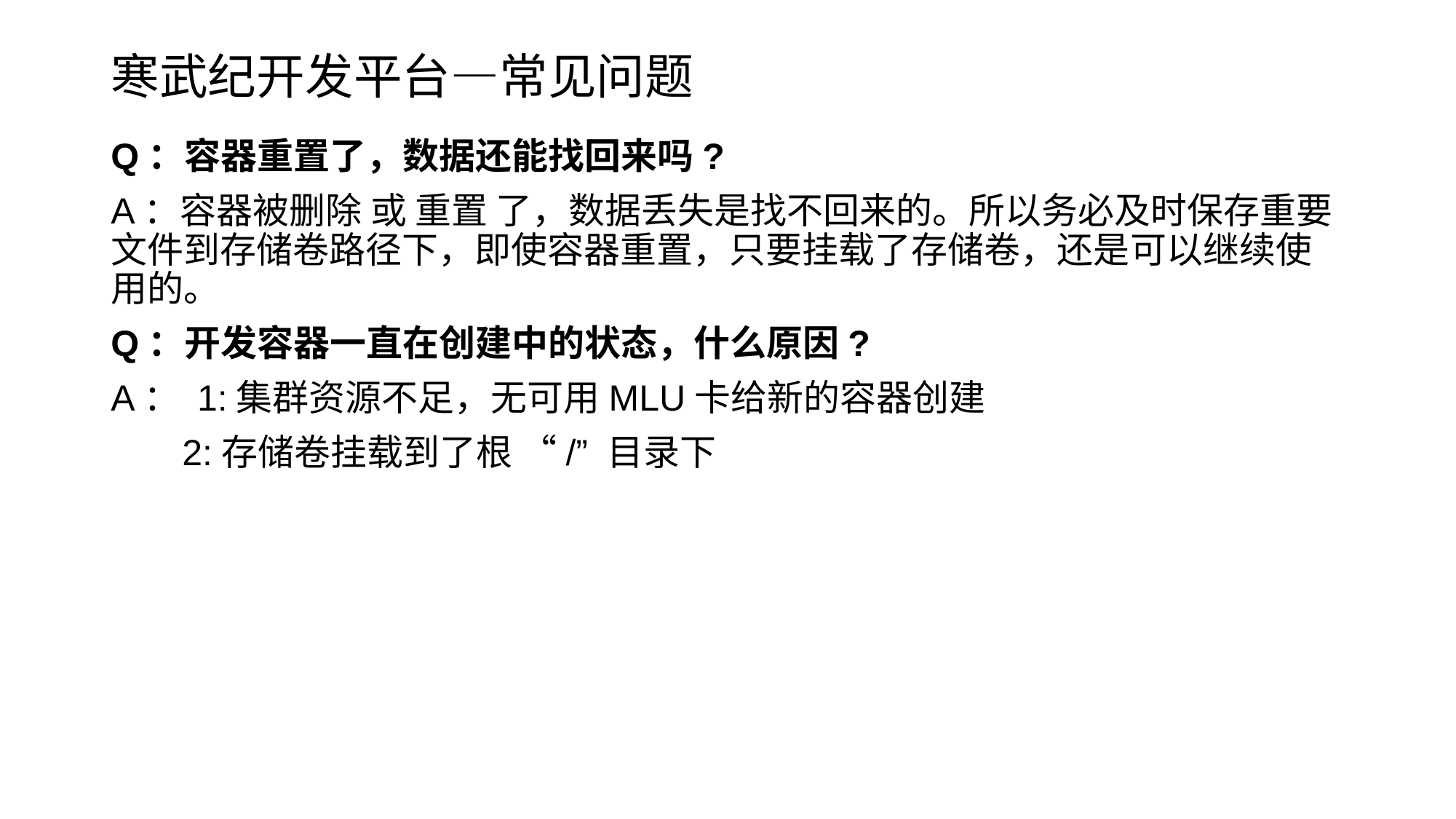

# 寒武纪开发平台—常见问题
Q：容器重置了，数据还能找回来吗?
A：容器被删除 或 重置 了，数据丢失是找不回来的。所以务必及时保存重要文件到存储卷路径下，即使容器重置，只要挂载了存储卷，还是可以继续使用的。
Q：开发容器一直在创建中的状态，什么原因?
A： 1:集群资源不足，无可用MLU卡给新的容器创建
       2:存储卷挂载到了根 “/” 目录下